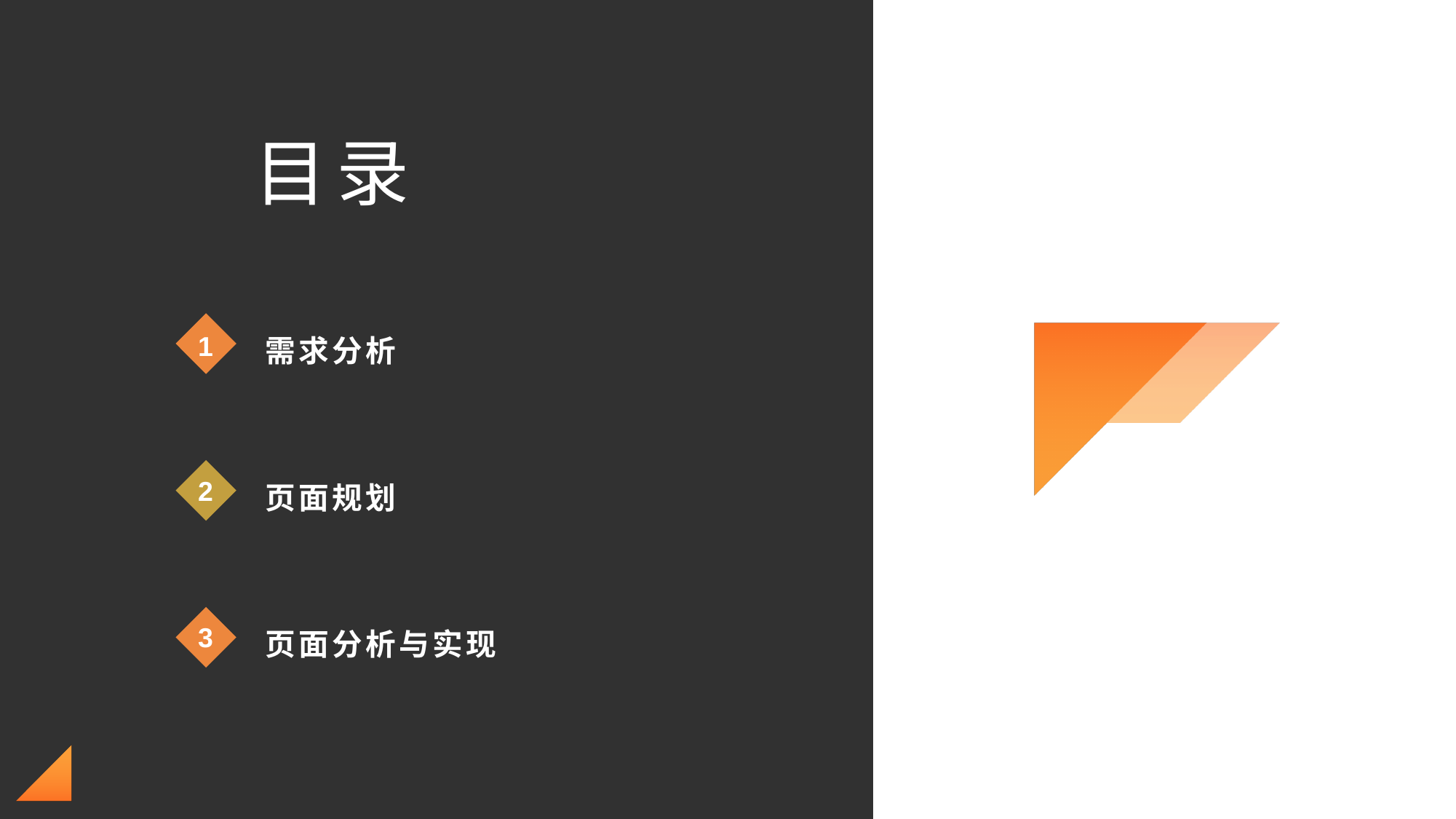

目录
需求分析

1
页面规划

2
页面分析与实现

3